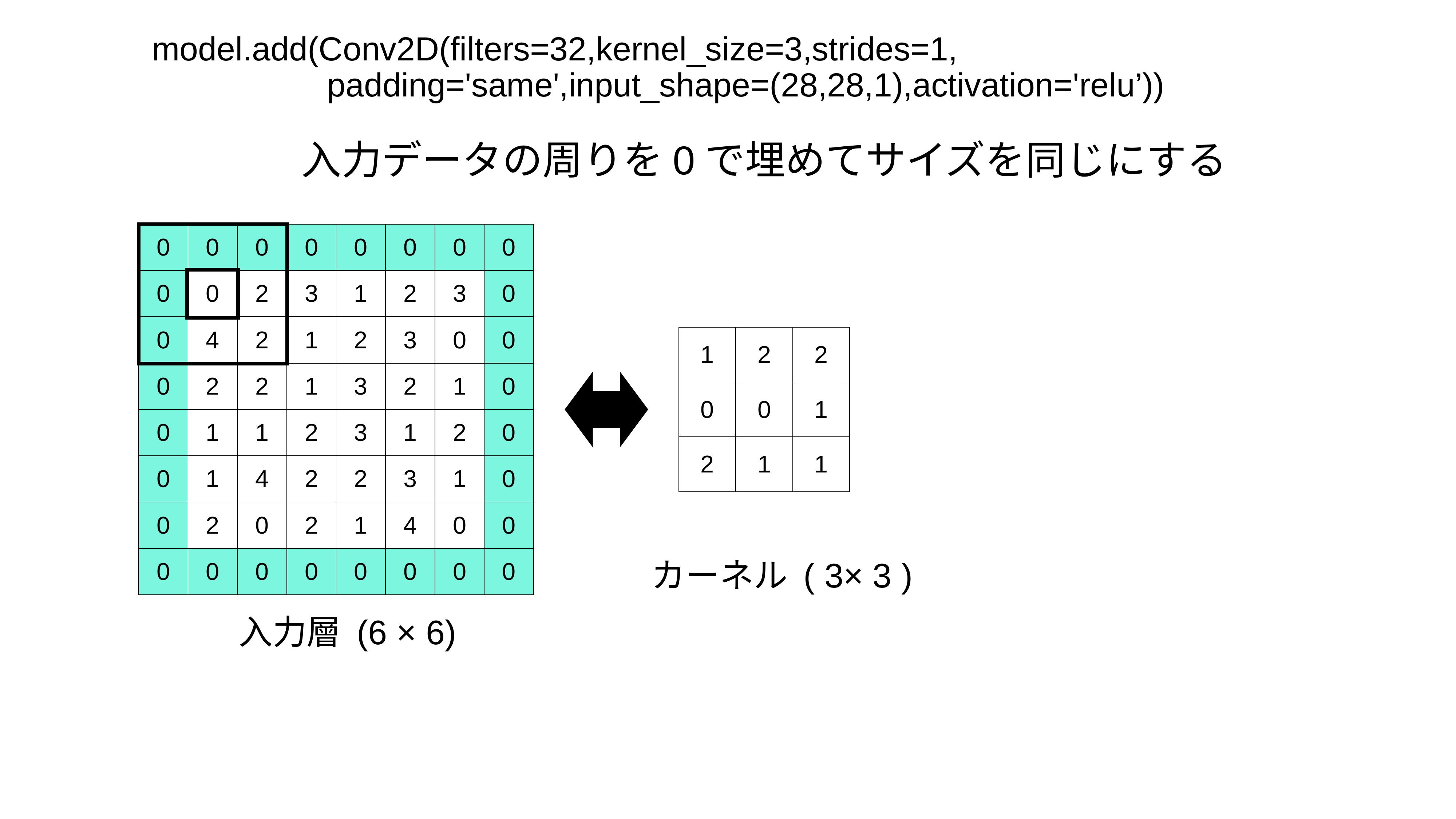

model.add(Conv2D(filters=32,kernel_size=3,strides=1,
　　　　　padding='same',input_shape=(28,28,1),activation='relu’))
入力データの周りを0で埋めてサイズを同じにする
| 0 | 0 | 0 | 0 | 0 | 0 | 0 | 0 |
| --- | --- | --- | --- | --- | --- | --- | --- |
| 0 | 0 | 2 | 3 | 1 | 2 | 3 | 0 |
| 0 | 4 | 2 | 1 | 2 | 3 | 0 | 0 |
| 0 | 2 | 2 | 1 | 3 | 2 | 1 | 0 |
| 0 | 1 | 1 | 2 | 3 | 1 | 2 | 0 |
| 0 | 1 | 4 | 2 | 2 | 3 | 1 | 0 |
| 0 | 2 | 0 | 2 | 1 | 4 | 0 | 0 |
| 0 | 0 | 0 | 0 | 0 | 0 | 0 | 0 |

| 1 | 2 | 2 |
| --- | --- | --- |
| 0 | 0 | 1 |
| 2 | 1 | 1 |

カーネル ( 3× 3 )
入力層 (6 × 6)